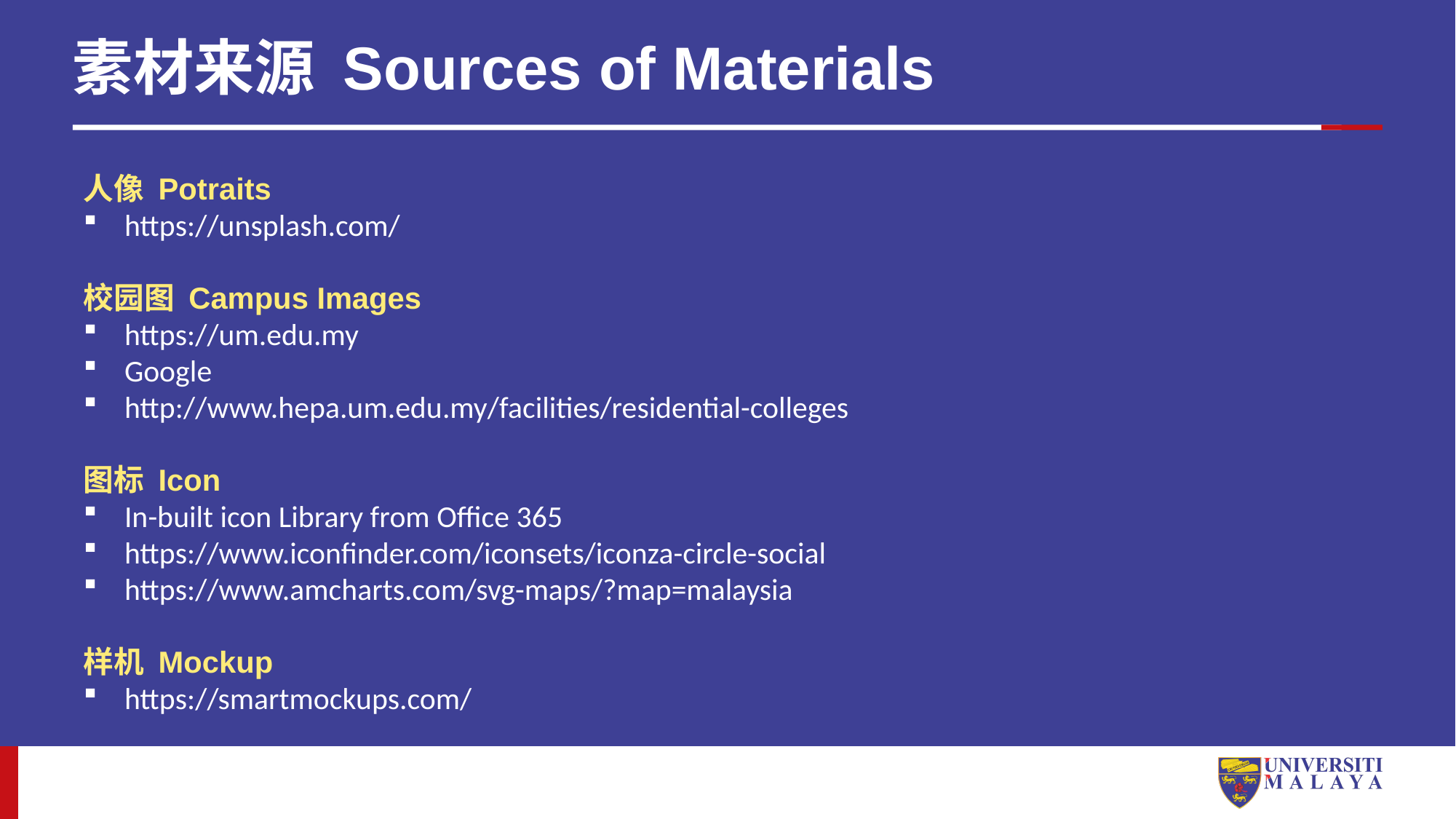

# 素材来源 Sources of Materials
人像 Potraits
https://unsplash.com/

校园图 Campus Images
https://um.edu.my
Google
http://www.hepa.um.edu.my/facilities/residential-colleges

图标 Icon
In-built icon Library from Office 365
https://www.iconfinder.com/iconsets/iconza-circle-social
https://www.amcharts.com/svg-maps/?map=malaysia

样机 Mockup
https://smartmockups.com/